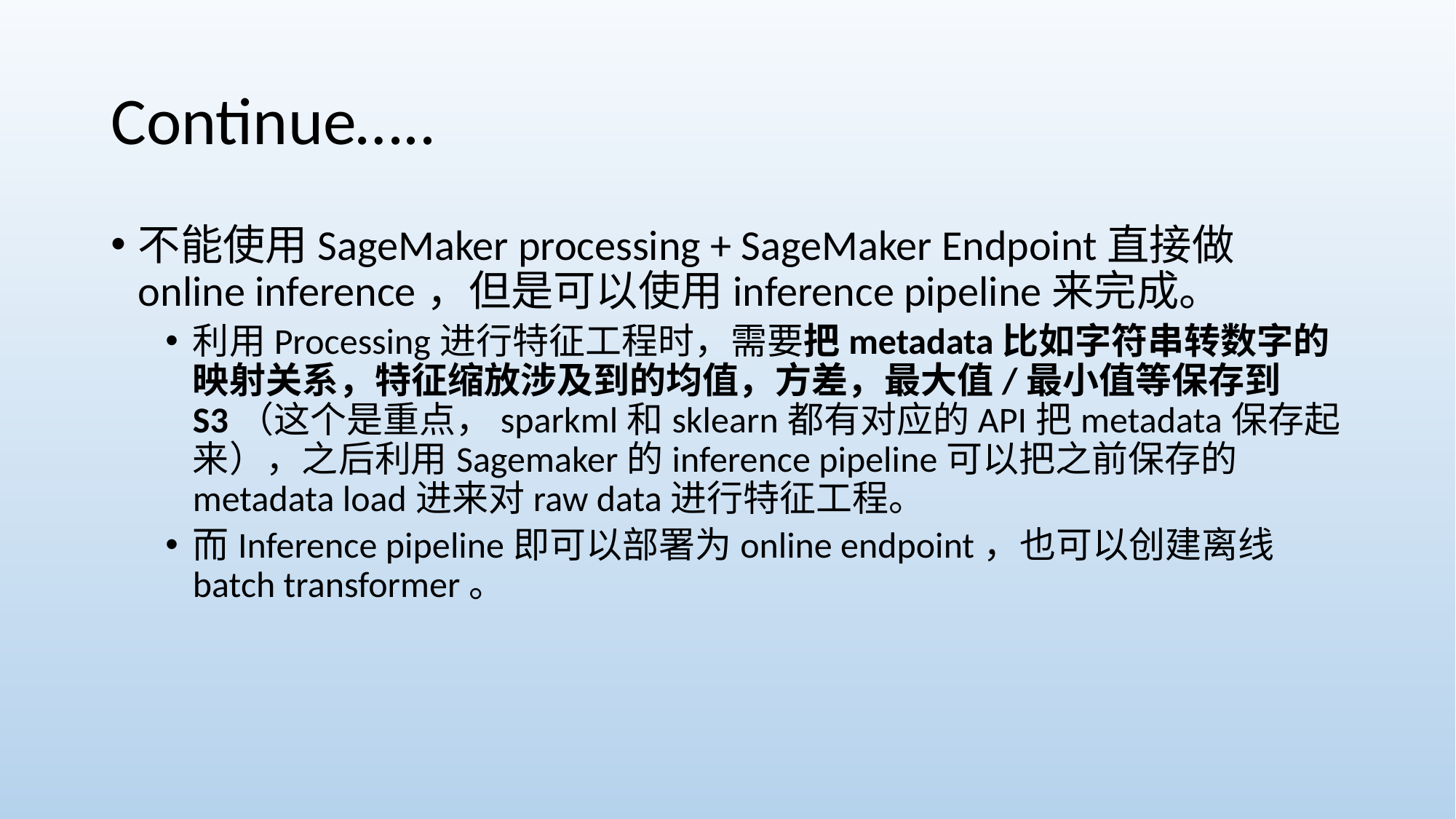

# Continue…..
不能使用SageMaker processing + SageMaker Endpoint直接做online inference，但是可以使用inference pipeline来完成。
利用Processing进行特征工程时，需要把metadata比如字符串转数字的映射关系，特征缩放涉及到的均值，方差，最大值/最小值等保存到S3（这个是重点，sparkml和sklearn都有对应的API把metadata保存起来），之后利用Sagemaker的inference pipeline可以把之前保存的metadata load进来对raw data进行特征工程。
而Inference pipeline即可以部署为online endpoint，也可以创建离线batch transformer。